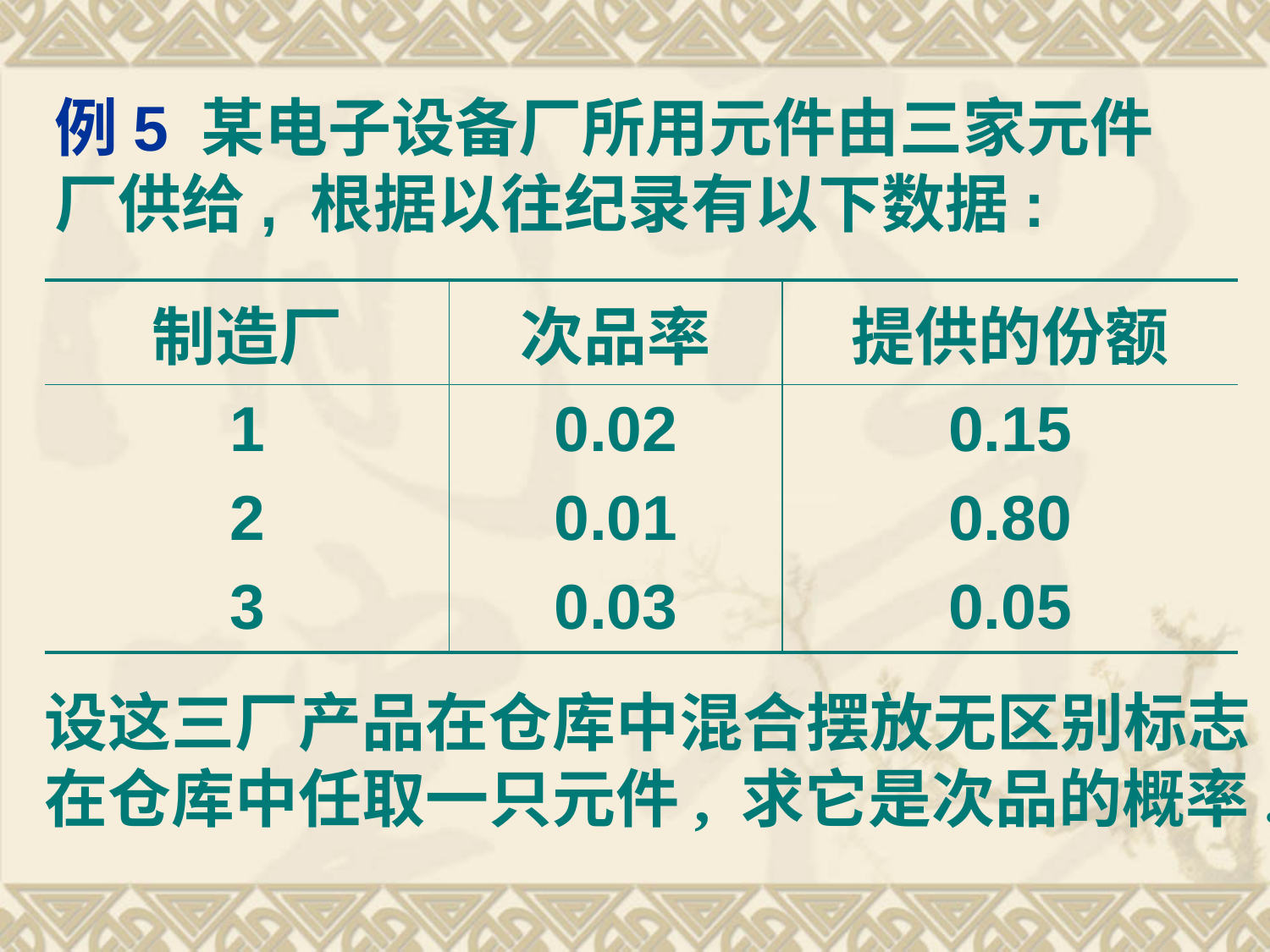

# 例5 某电子设备厂所用元件由三家元件厂供给, 根据以往纪录有以下数据:
| 制造厂 | 次品率 | 提供的份额 |
| --- | --- | --- |
| 1 | 0.02 | 0.15 |
| 2 | 0.01 | 0.80 |
| 3 | 0.03 | 0.05 |
设这三厂产品在仓库中混合摆放无区别标志在仓库中任取一只元件, 求它是次品的概率.